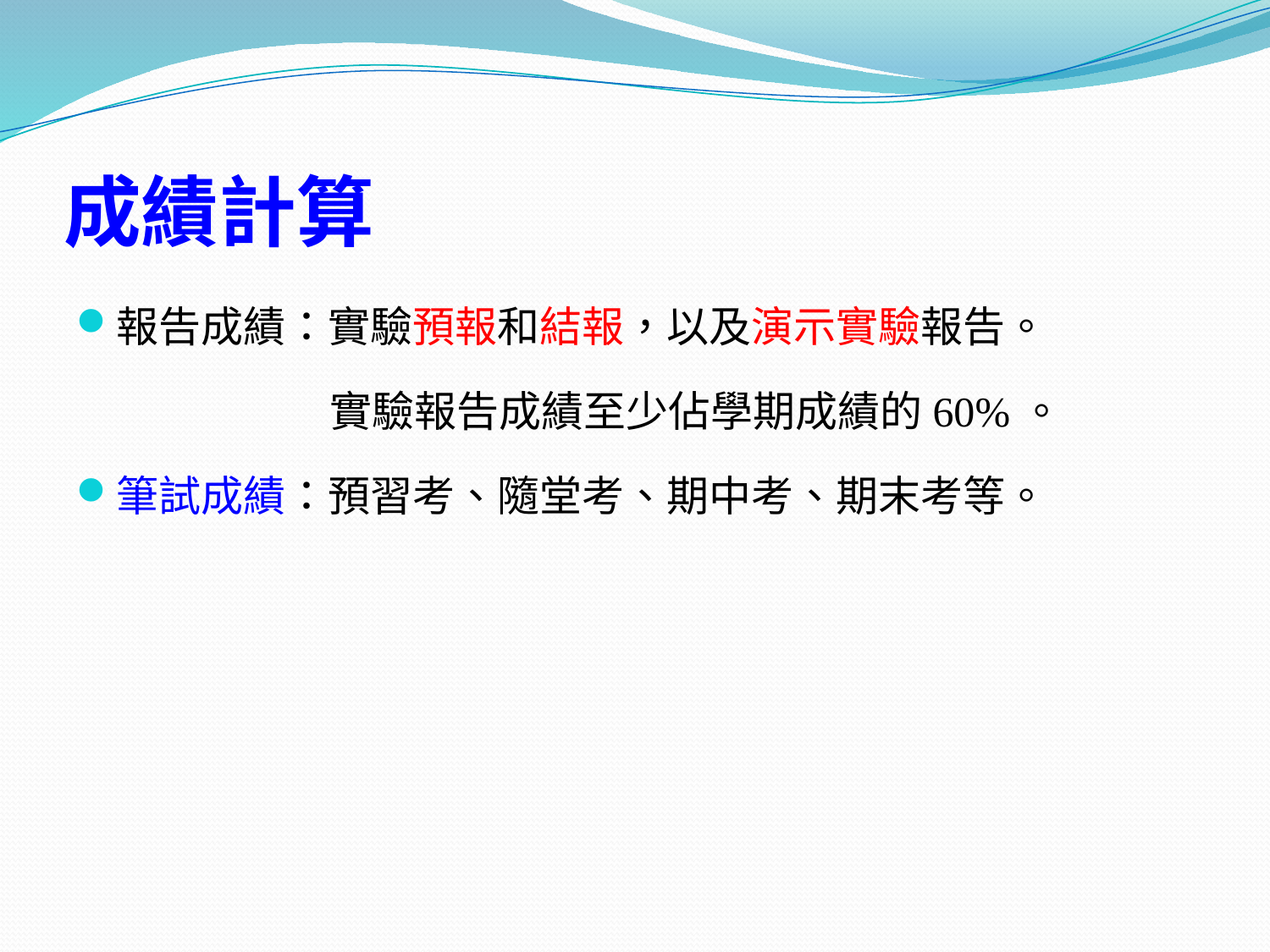

# 成績計算
報告成績：實驗預報和結報，以及演示實驗報告。
　　　　　　實驗報告成績至少佔學期成績的60%。
筆試成績：預習考、隨堂考、期中考、期末考等。